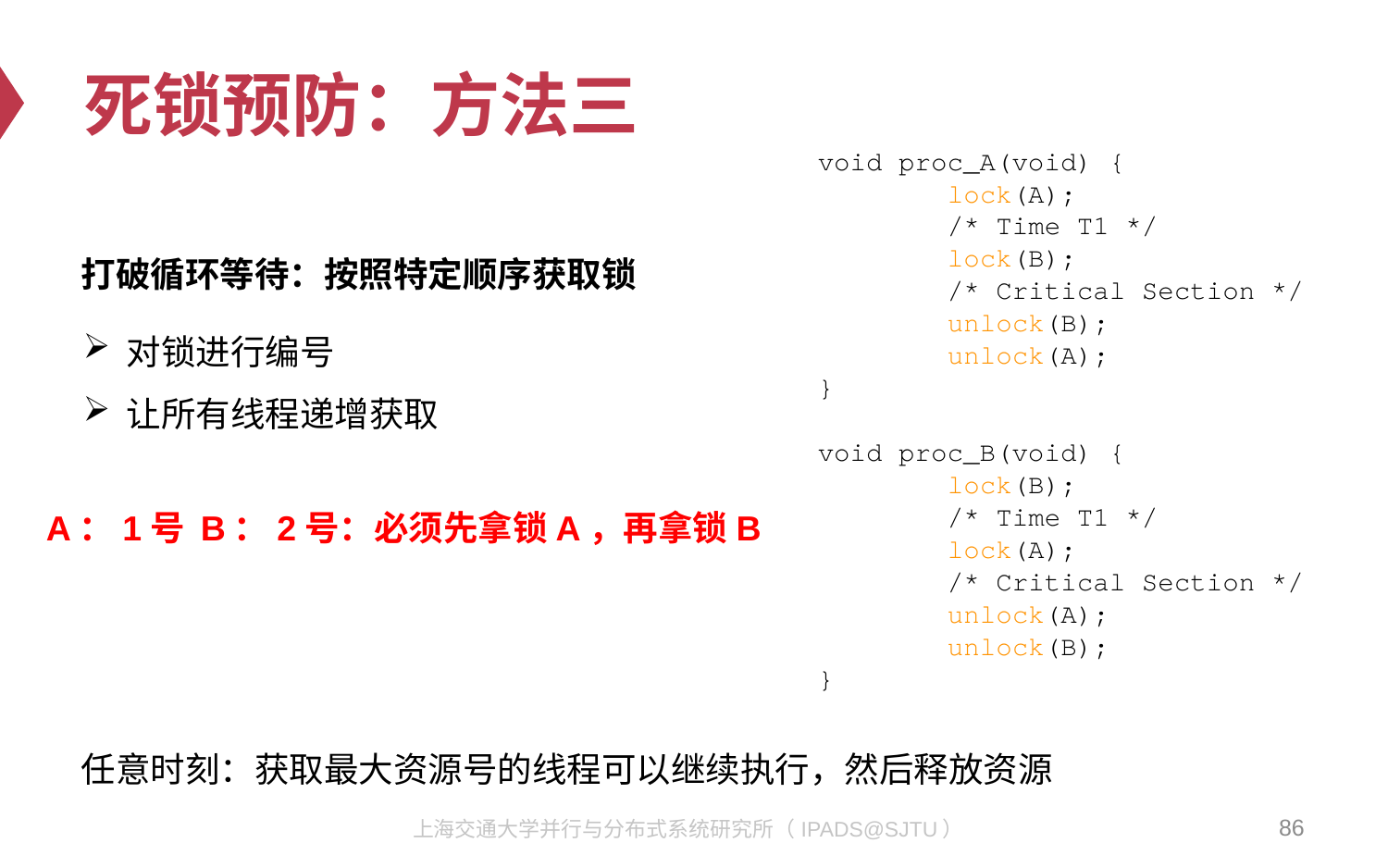

# 死锁预防：方法三
void proc_A(void) {
        lock(A);
        /* Time T1 */
        lock(B);
        /* Critical Section */
        unlock(B);
        unlock(A);
}

void proc_B(void) {
        lock(B);
        /* Time T1 */
        lock(A);
        /* Critical Section */
        unlock(A);
        unlock(B);
}
打破循环等待：按照特定顺序获取锁
对锁进行编号
让所有线程递增获取
A：1号 B：2号：必须先拿锁A，再拿锁B
任意时刻：获取最大资源号的线程可以继续执行，然后释放资源
86
上海交通大学并行与分布式系统研究所（IPADS@SJTU）